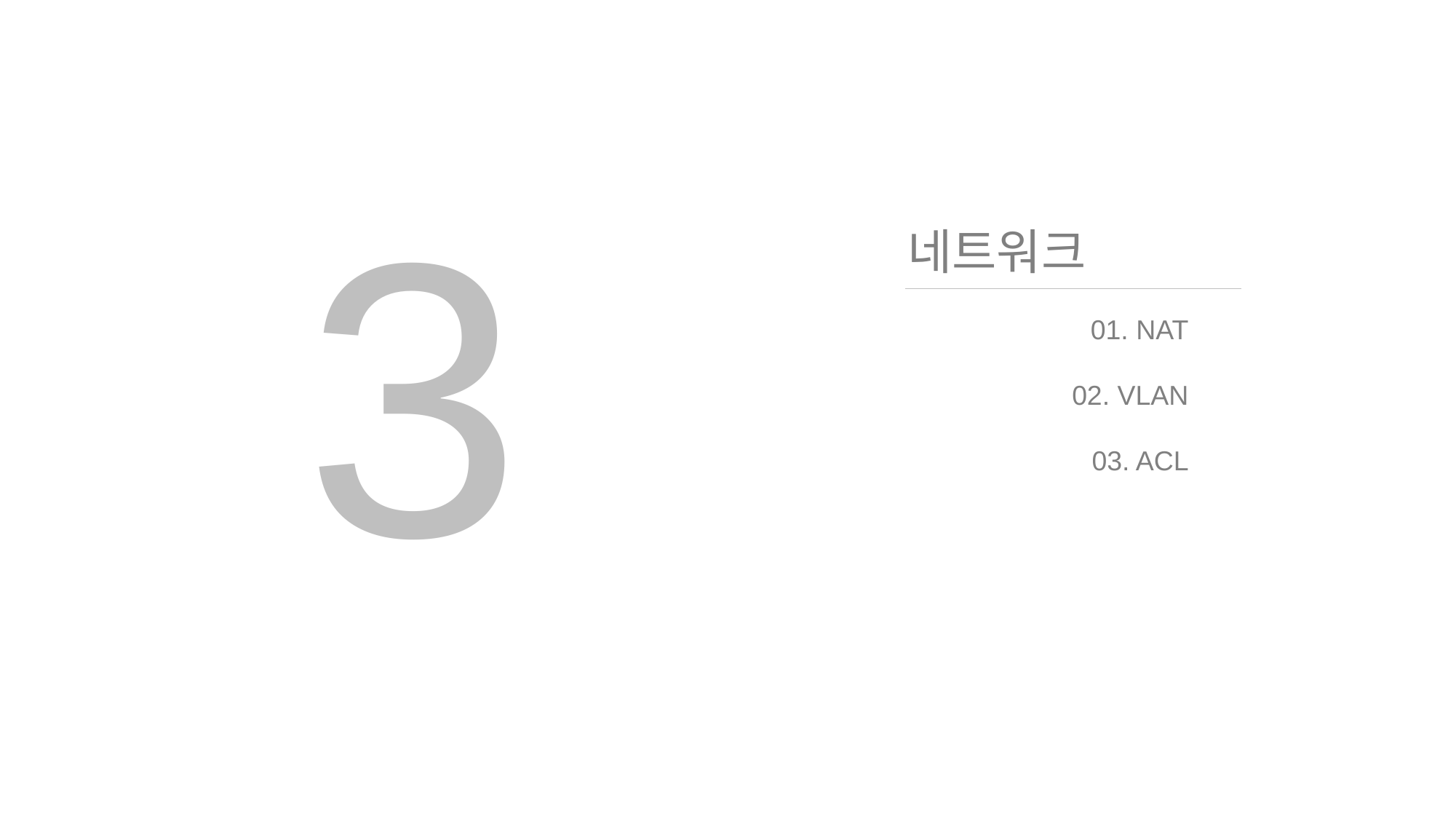

네트워크

01. NAT

02. VLAN

03. ACL
# 3